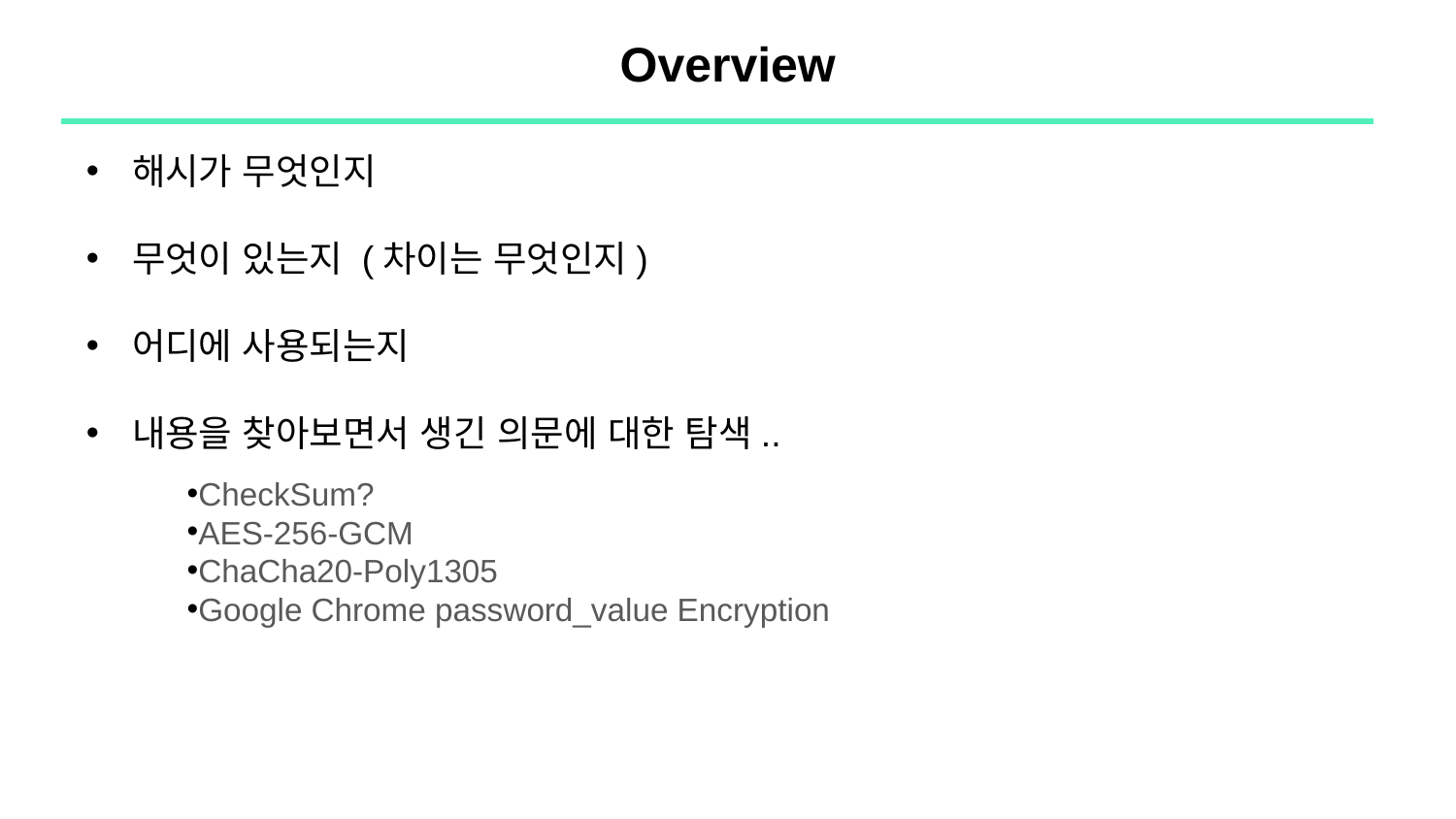

# Overview
해시가 무엇인지

무엇이 있는지 (차이는 무엇인지)

어디에 사용되는지

내용을 찾아보면서 생긴 의문에 대한 탐색..

CheckSum?
AES-256-GCM
ChaCha20-Poly1305
Google Chrome password_value Encryption